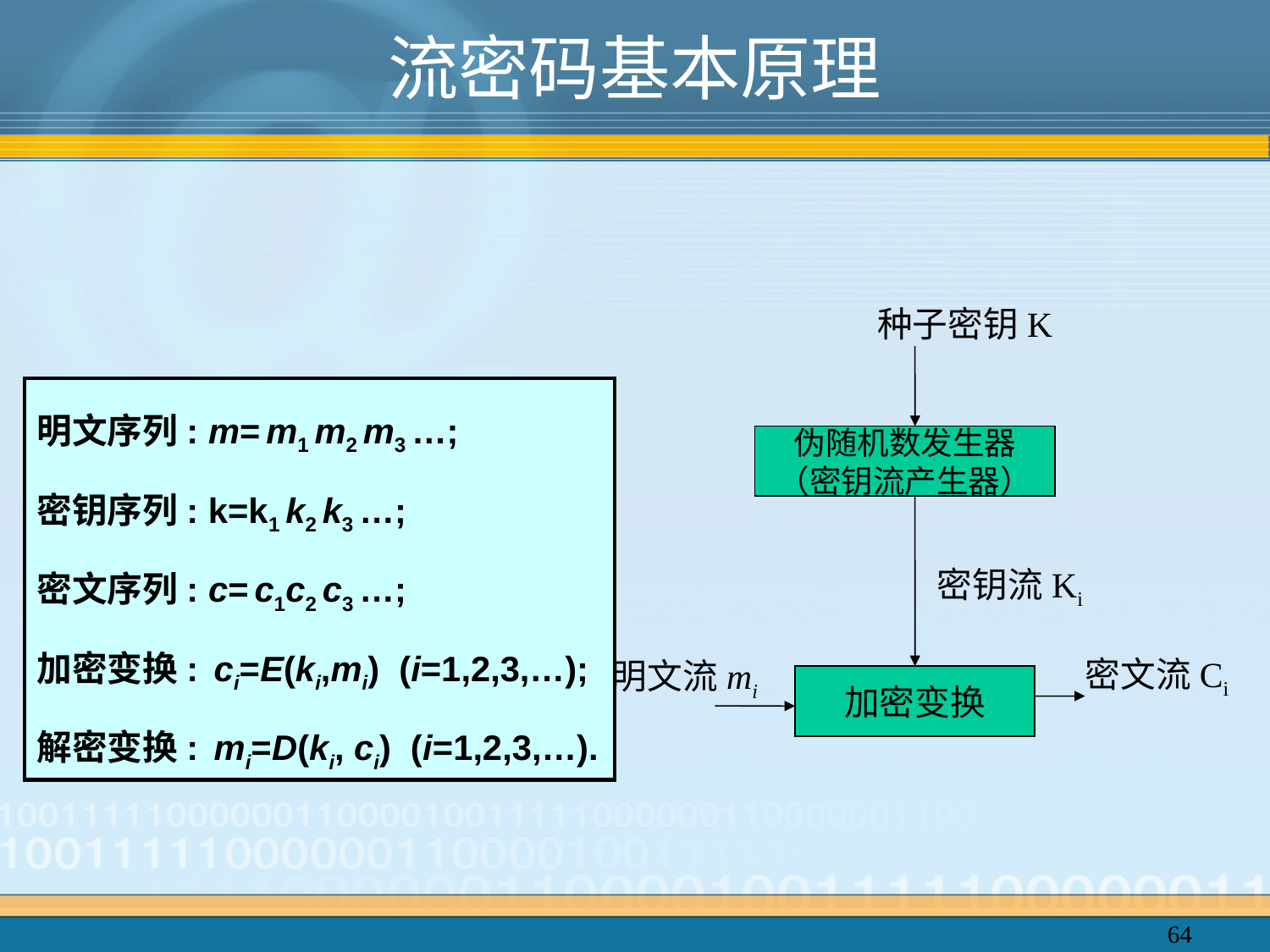

# 流密码基本原理
种子密钥K

明文序列: m= m1 m2 m3 …;
密钥序列: k=k1 k2 k3 …;
密文序列: c= c1c2 c3 …;
加密变换:  ci=E(ki,mi)  (i=1,2,3,…);
解密变换:  mi=D(ki, ci)  (i=1,2,3,…).
伪随机数发生器
（密钥流产生器）

密钥流Ki
密文流Ci
明文流mi
加密变换

64